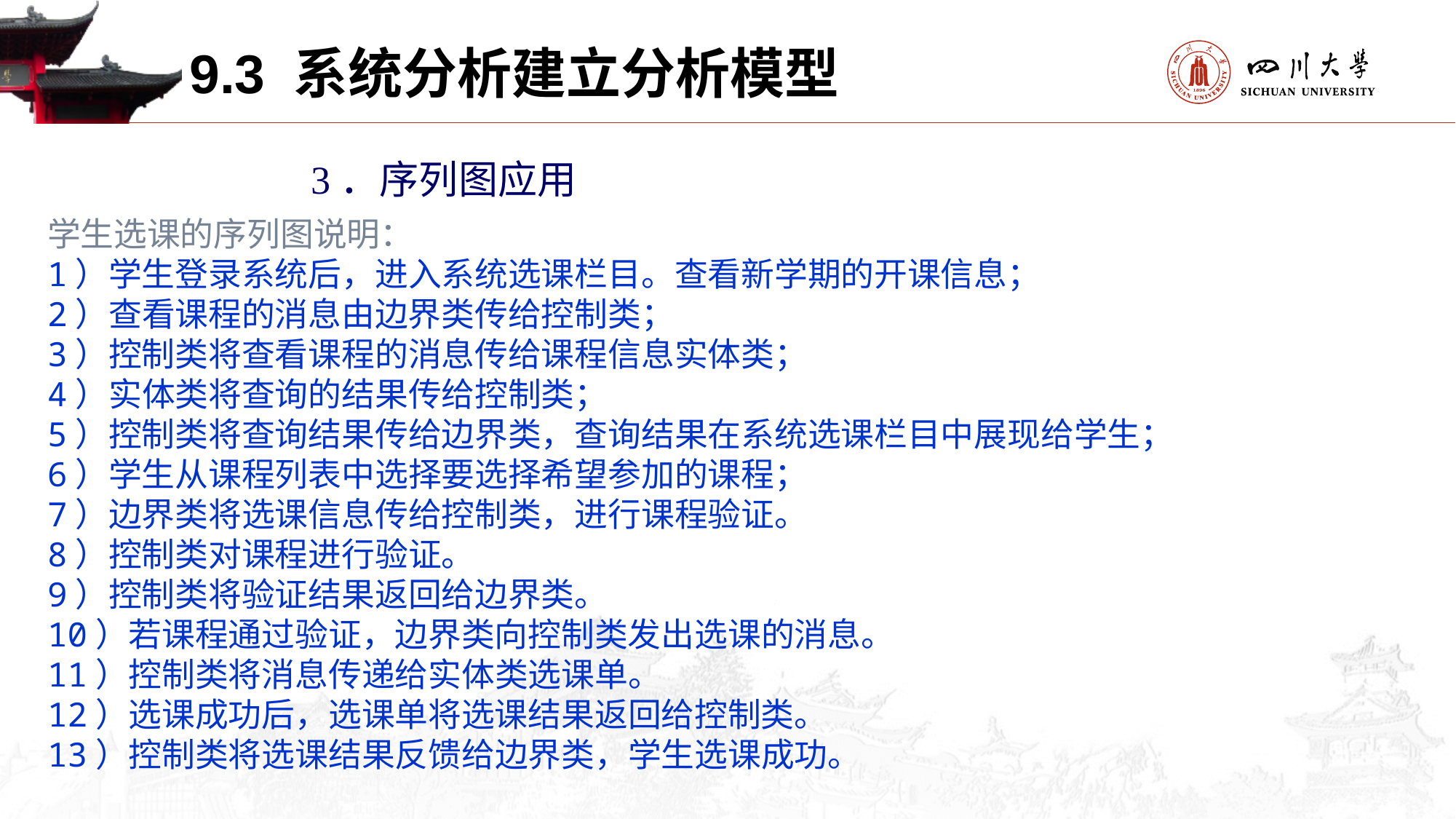

9.3 系统分析建立分析模型

3．序列图应用
学生选课的序列图说明：
1）学生登录系统后，进入系统选课栏目。查看新学期的开课信息；
2）查看课程的消息由边界类传给控制类；
3）控制类将查看课程的消息传给课程信息实体类；
4）实体类将查询的结果传给控制类；
5）控制类将查询结果传给边界类，查询结果在系统选课栏目中展现给学生；
6）学生从课程列表中选择要选择希望参加的课程；
7）边界类将选课信息传给控制类，进行课程验证。
8）控制类对课程进行验证。
9）控制类将验证结果返回给边界类。
10）若课程通过验证，边界类向控制类发出选课的消息。
11）控制类将消息传递给实体类选课单。
12）选课成功后，选课单将选课结果返回给控制类。
13）控制类将选课结果反馈给边界类，学生选课成功。